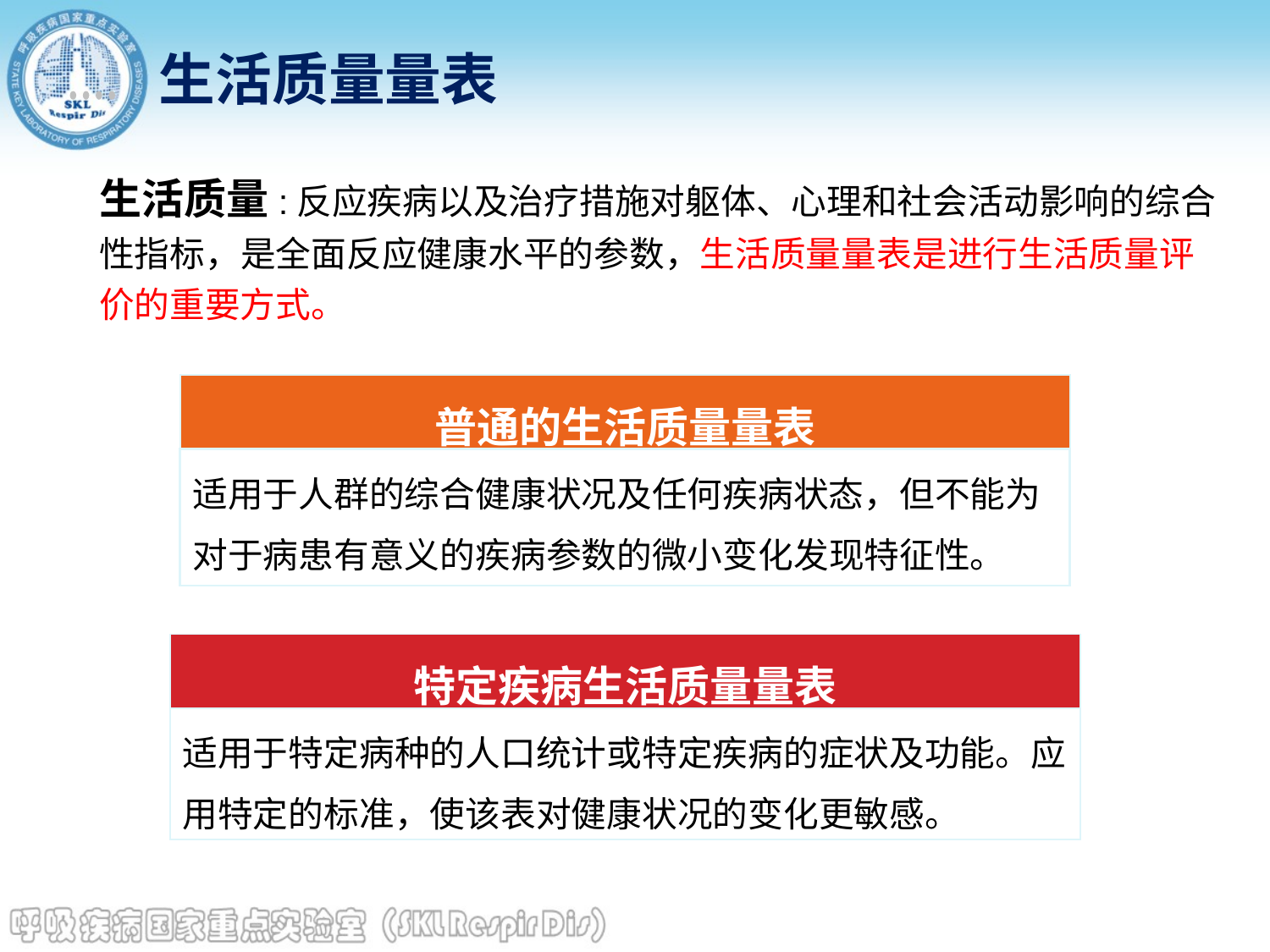

生活质量量表

生活质量:反应疾病以及治疗措施对躯体、心理和社会活动影响的综合性指标，是全面反应健康水平的参数，生活质量量表是进行生活质量评价的重要方式。
| 普通的生活质量量表 |
| --- |
| 适用于人群的综合健康状况及任何疾病状态，但不能为对于病患有意义的疾病参数的微小变化发现特征性。 |
| 特定疾病生活质量量表 |
| --- |
| 适用于特定病种的人口统计或特定疾病的症状及功能。应用特定的标准，使该表对健康状况的变化更敏感。 |